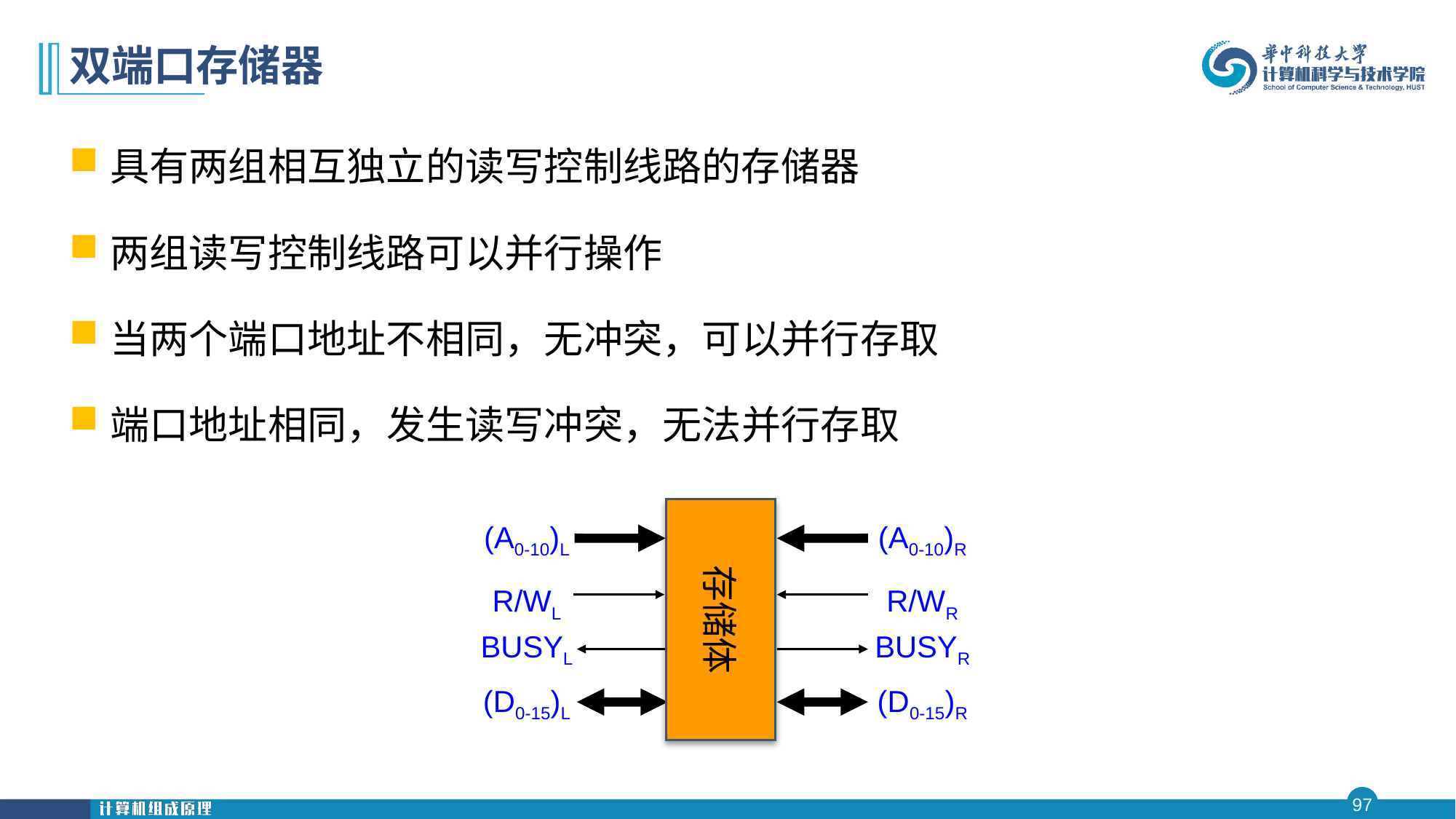

# 双端口存储器
具有两组相互独立的读写控制线路的存储器
两组读写控制线路可以并行操作
当两个端口地址不相同，无冲突，可以并行存取
端口地址相同，发生读写冲突，无法并行存取

存储体
(A0-10)L
(A0-10)R

R/WL
R/WR

BUSYL
BUSYR

(D0-15)L
(D0-15)R